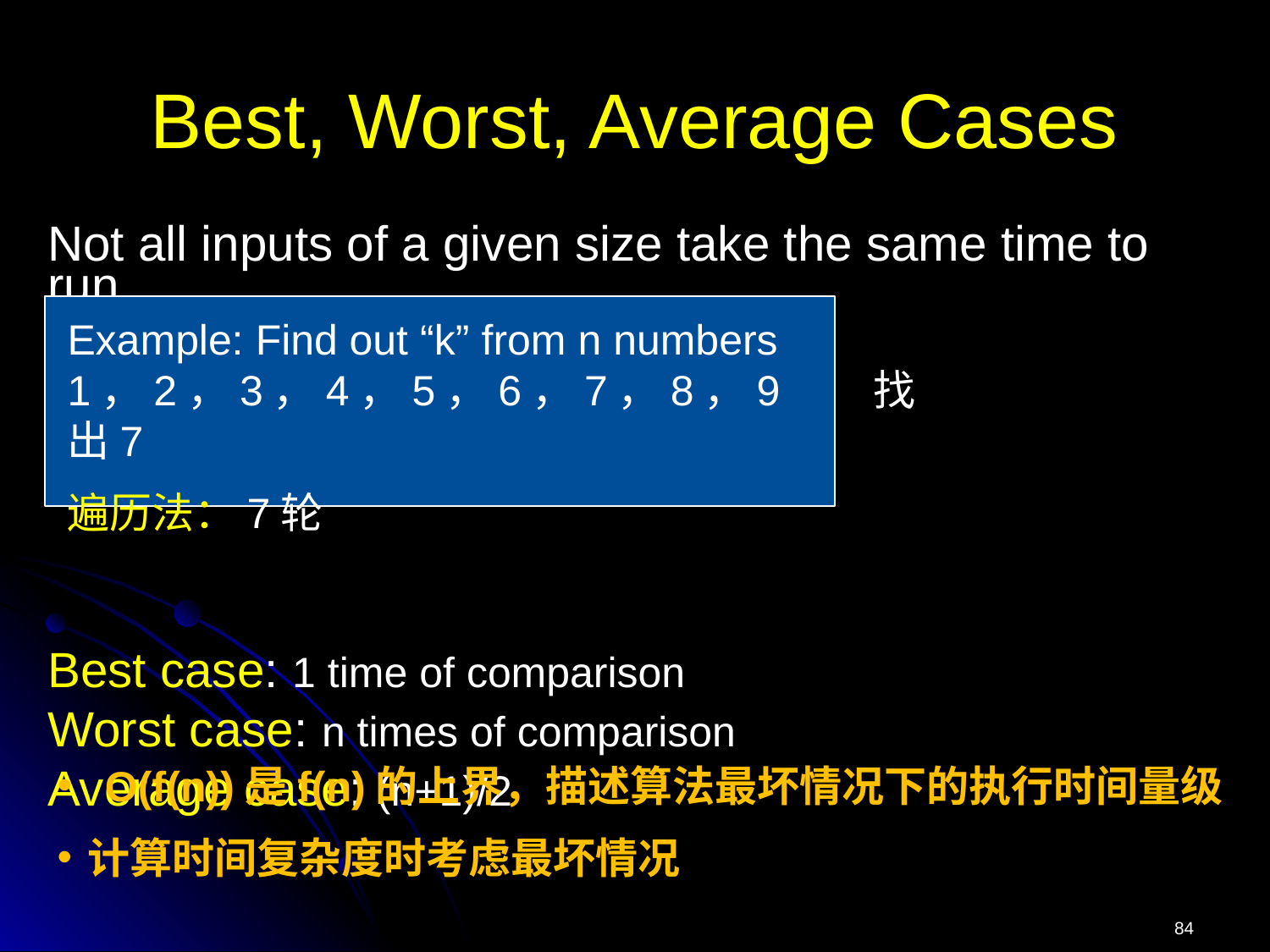

Best, Worst, Average Cases
Not all inputs of a given size take the same time to run.

Best case: 1 time of comparison
Worst case: n times of comparison
Average case: (n+1)/2

Example: Find out “k” from n numbers
1，2，3，4，5，6，7，8，9       找出7
遍历法：7轮
O(f(n))是f(n)的上界，描述算法最坏情况下的执行时间量级
计算时间复杂度时考虑最坏情况

84